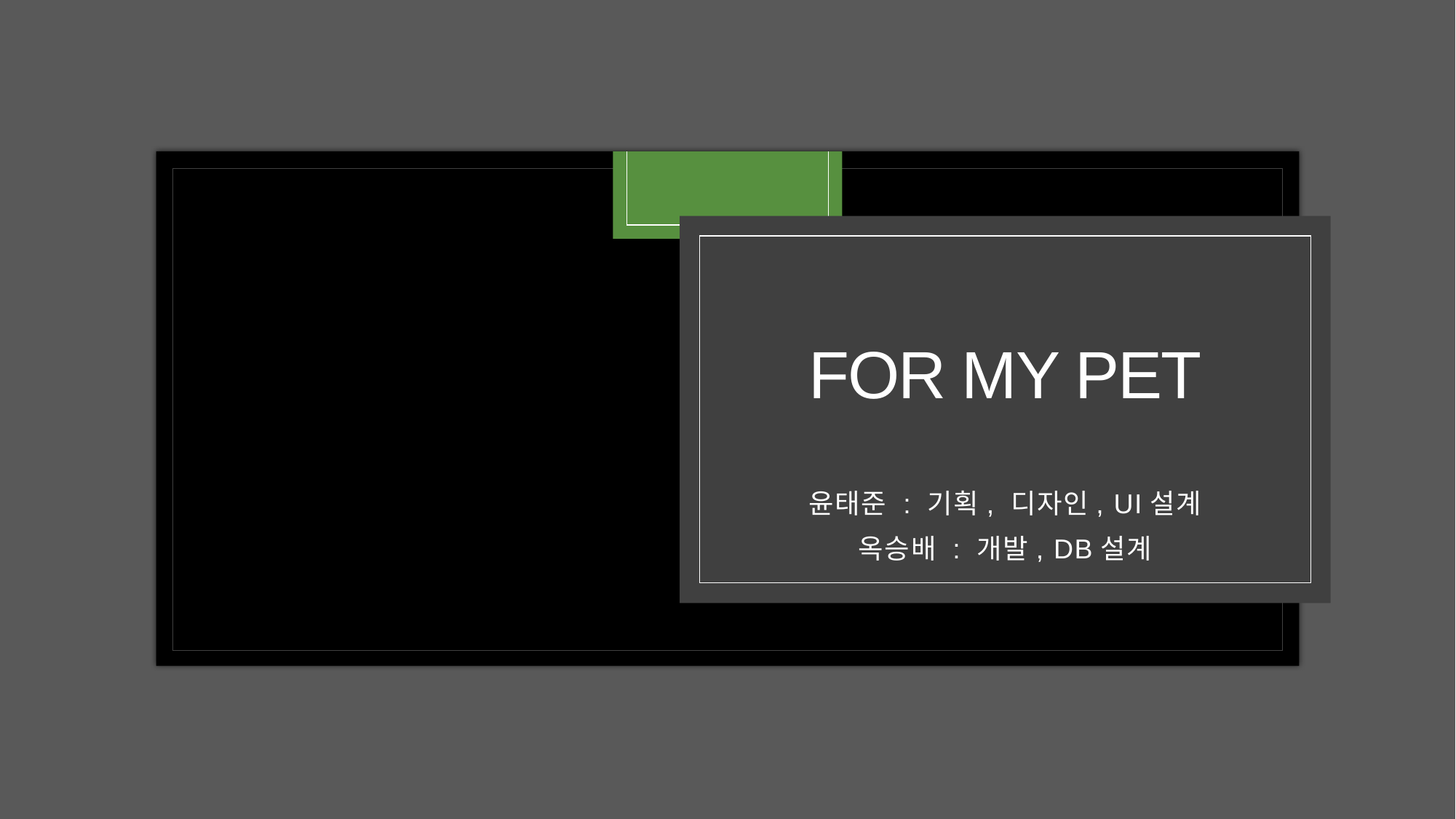

# For My pet
윤태준 : 기획, 디자인, UI설계
옥승배 : 개발, DB설계